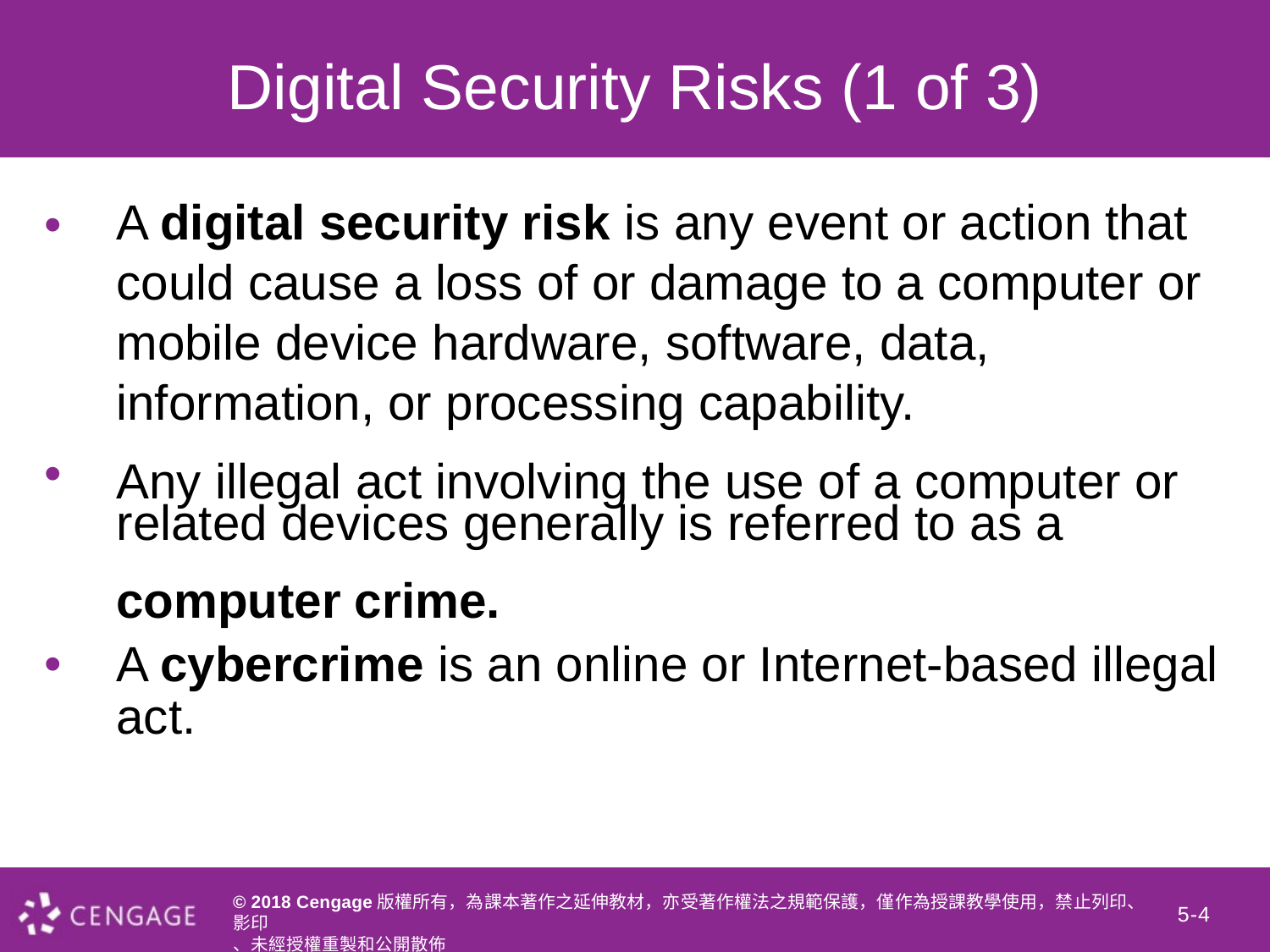

Digital Security Risks (1 of 3)
•
A digital security risk is any event or action that could cause a loss of or damage to a computer or mobile device hardware, software, data, information, or processing capability.
Any illegal act involving the use of a computer or
related devices generally is referred to as a
computer crime.
A cybercrime is an online or Internet-based illegal
act.
•
•

© 2018 Cengage版權所有，為課本著作之延伸教材，亦受著作權法之規範保護，僅作為授課教學使用，禁止列印、影印
、未經授權重製和公開散佈
5-4